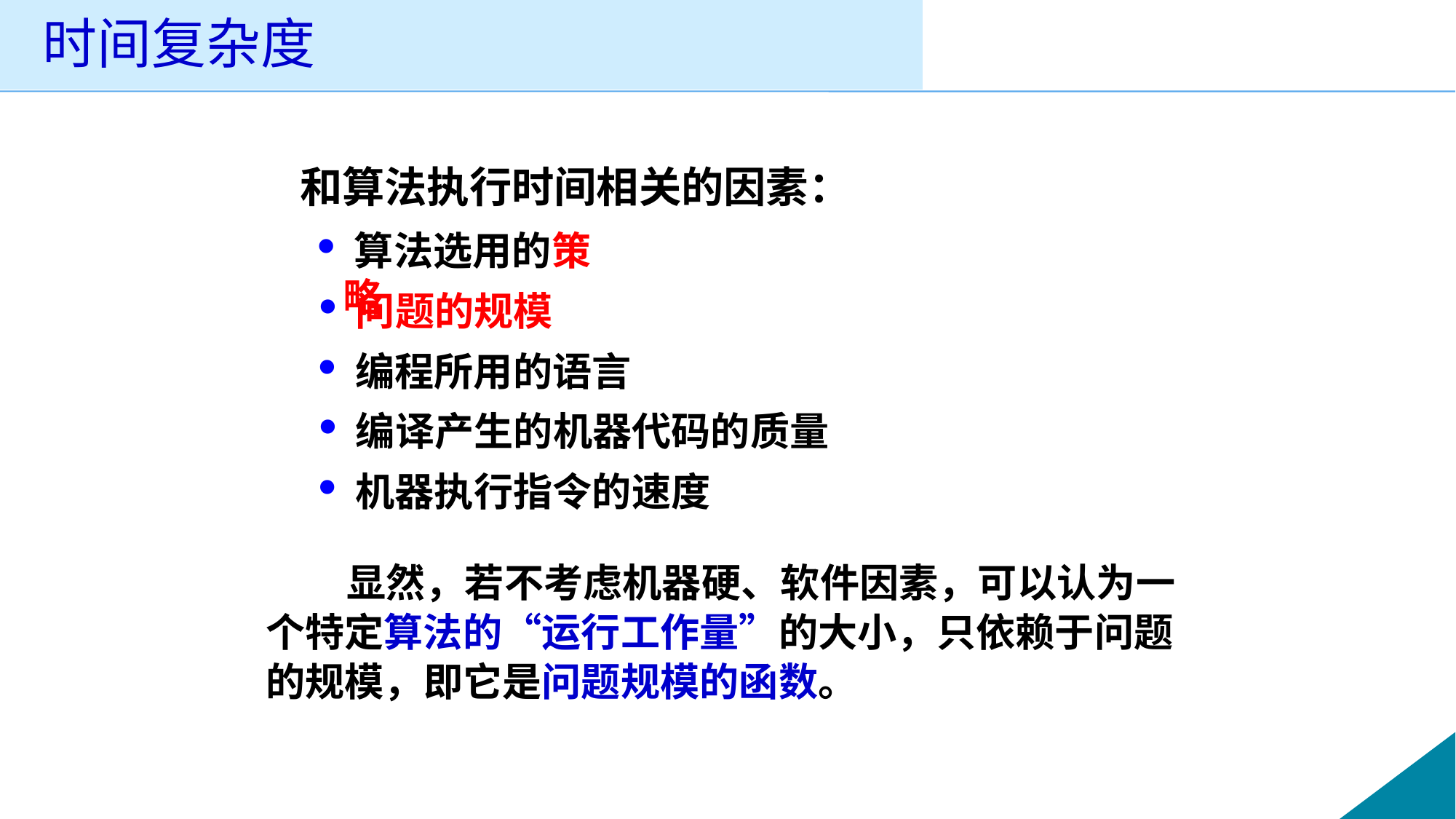

# 时间复杂度
和算法执行时间相关的因素：
 算法选用的策略
 问题的规模
 编程所用的语言
 编译产生的机器代码的质量
 机器执行指令的速度
        显然，若不考虑机器硬、软件因素，可以认为一个特定算法的“运行工作量”的大小，只依赖于问题的规模，即它是问题规模的函数。